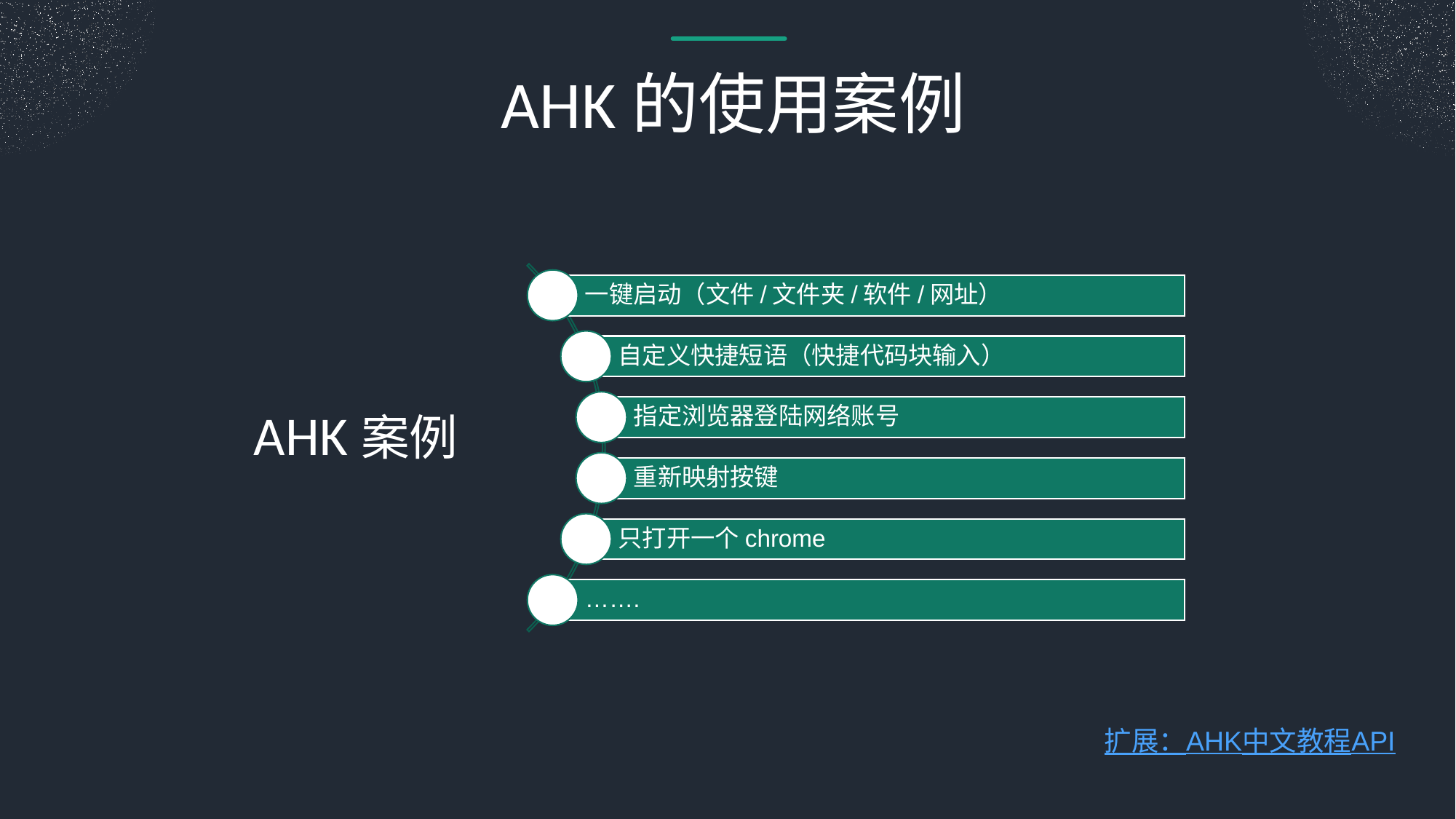

AHK的使用案例
一键启动（文件/文件夹/软件/网址）
自定义快捷短语（快捷代码块输入）
指定浏览器登陆网络账号
重新映射按键
只打开一个chrome
…….
AHK案例
扩展：AHK中文教程API